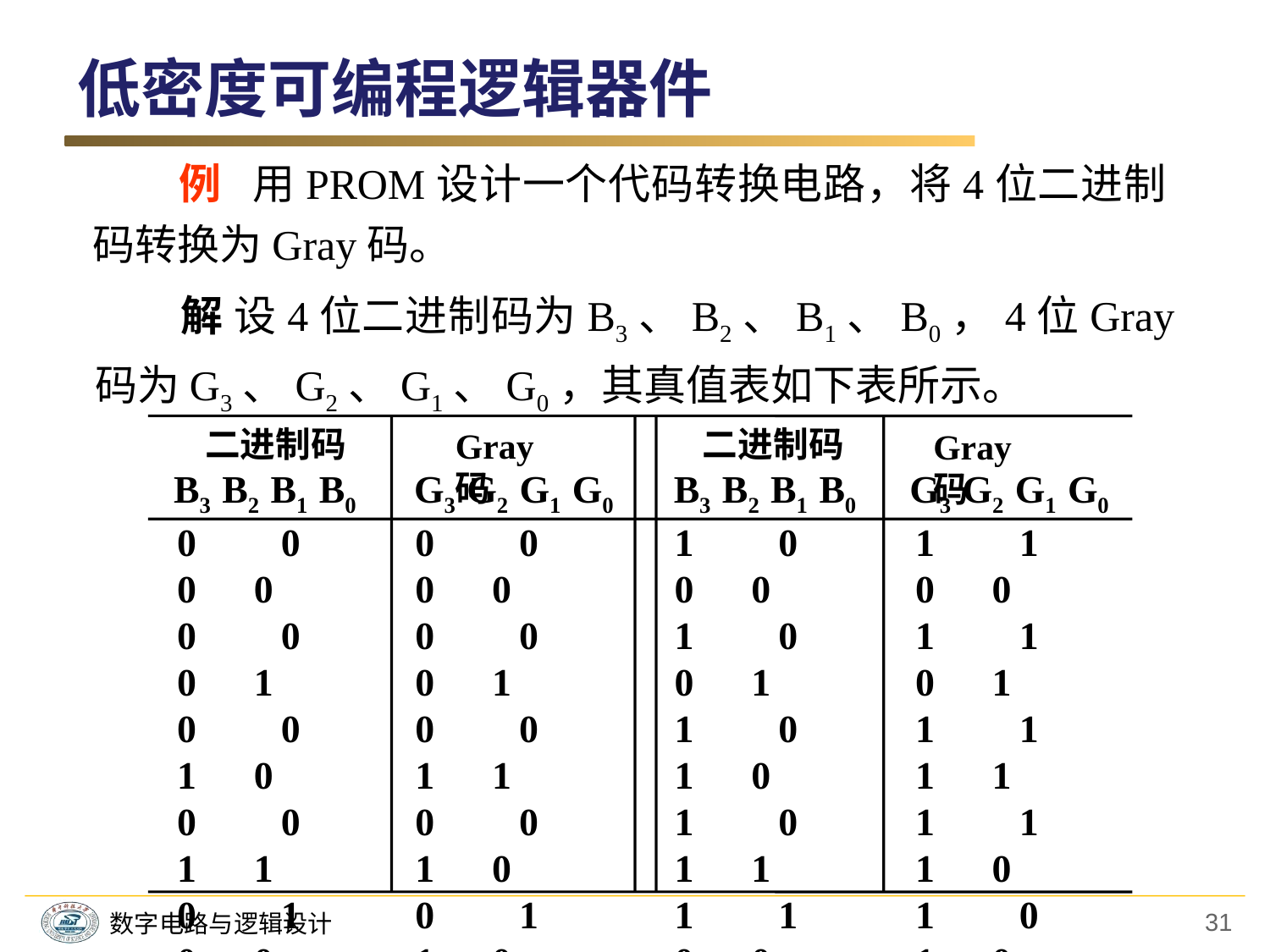

低密度可编程逻辑器件
　　例   用PROM设计一个代码转换电路，将4位二进制码转换为Gray码。
　　解 设4位二进制码为B3、B2、B1、B0，4位Gray码为G3、G2、G1、G0，其真值表如下表所示。

二进制码

二进制码

Gray码
Gray码
  B3  B2  B1  B0
  G3  G2  G1  G0
  B3  B2  B1  B0
 G3  G2  G1  G0
0　0　0　0
0　0　0　1
0　0　1　0
0　0　1　1
0　1　0　0
0　1　0　1
0　1　1　0
0　1　1　1
0　0　0　0
0　0　0　1
0　0　1　1
0　0　1　0
0　1　1　0
0　1　1　1
0　1　0　1
0　1　0　0
1　0　0　0
1　0　0　1
1　0　1　0
1　0　1　1
1　1　0　0
1　1　0　1
1　1　1　0
1　1　1　1
1　1　0　0
1　1　0　1
1　1　1　1
1　1　1　0
1　0　1　0
1　0　1　1
1　0　0　1
1　0　0　0

31
数字电路与逻辑设计